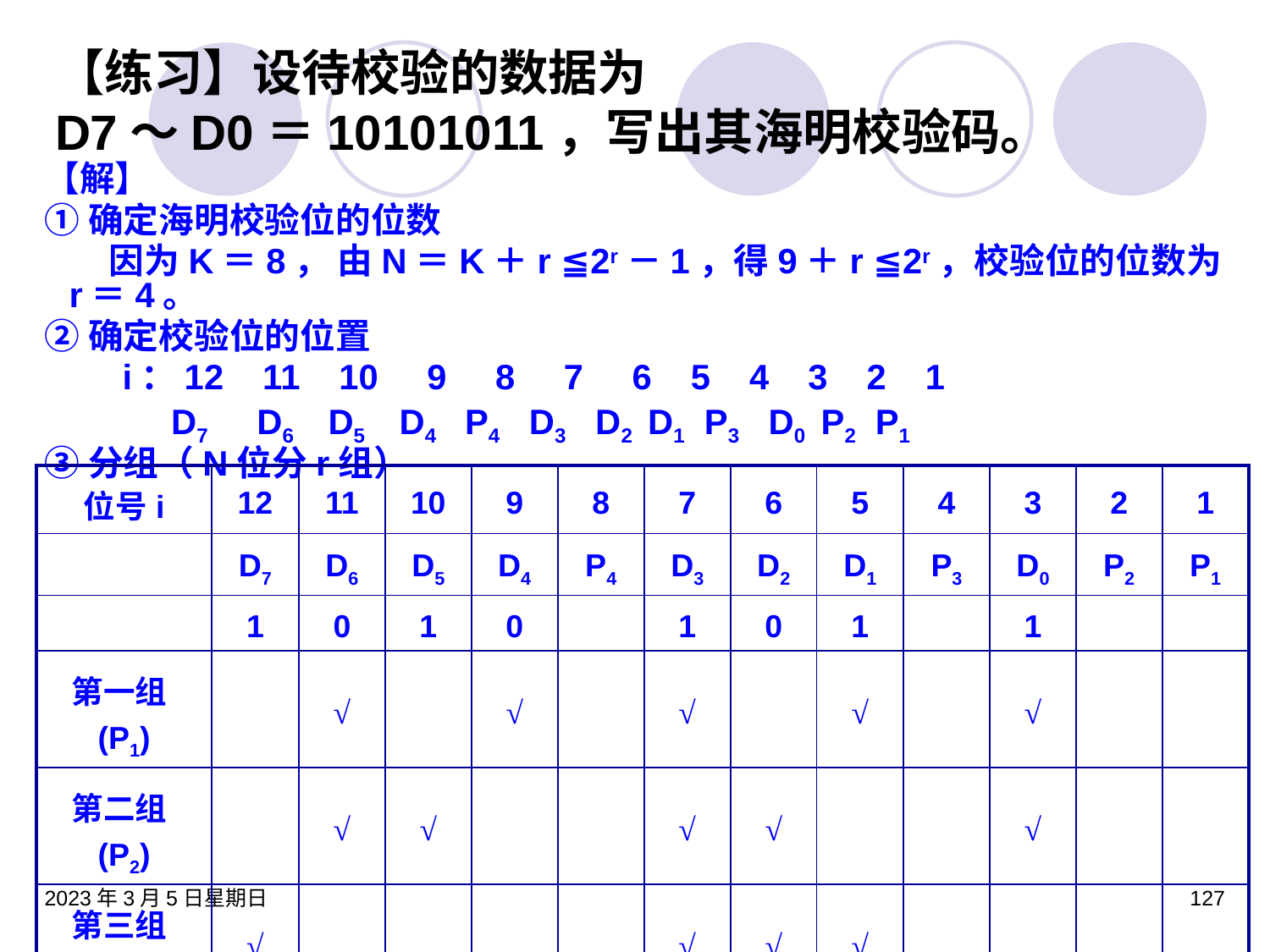

# 【练习】设待校验的数据为 D7～D0＝10101011，写出其海明校验码。
【解】
①确定海明校验位的位数
       因为K＝8， 由N＝K＋r ≦2r－1，得9＋r ≦2r，校验位的位数为r＝4。
②确定校验位的位置
        i：12    11    10     9     8     7     6    5    4    3    2    1
             D7     D6      D5      D4     P4   D3   D2  D1  P3   D0  P2  P1
③分组（N位分r组）

| 位号i | 12 | 11 | 10 | 9 | 8 | 7 | 6 | 5 | 4 | 3 | 2 | 1 |
| --- | --- | --- | --- | --- | --- | --- | --- | --- | --- | --- | --- | --- |
|  | D7 | D6 | D5 | D4 | P4 | D3 | D2 | D1 | P3 | D0 | P2 | P1 |
|  | 1 | 0 | 1 | 0 |  | 1 | 0 | 1 |  | 1 |  |  |
| 第一组(P1) |  | √ |  | √ |  | √ |  | √ |  | √ |  |  |
| 第二组(P2) |  | √ | √ |  |  | √ | √ |  |  | √ |  |  |
| 第三组(P3) | √ |  |  |  |  | √ | √ | √ |  |  |  |  |
| 第四组(P4) | √ | √ | √ | √ |  |  |  |  |  |  |  |  |
2023年3月5日星期日
127